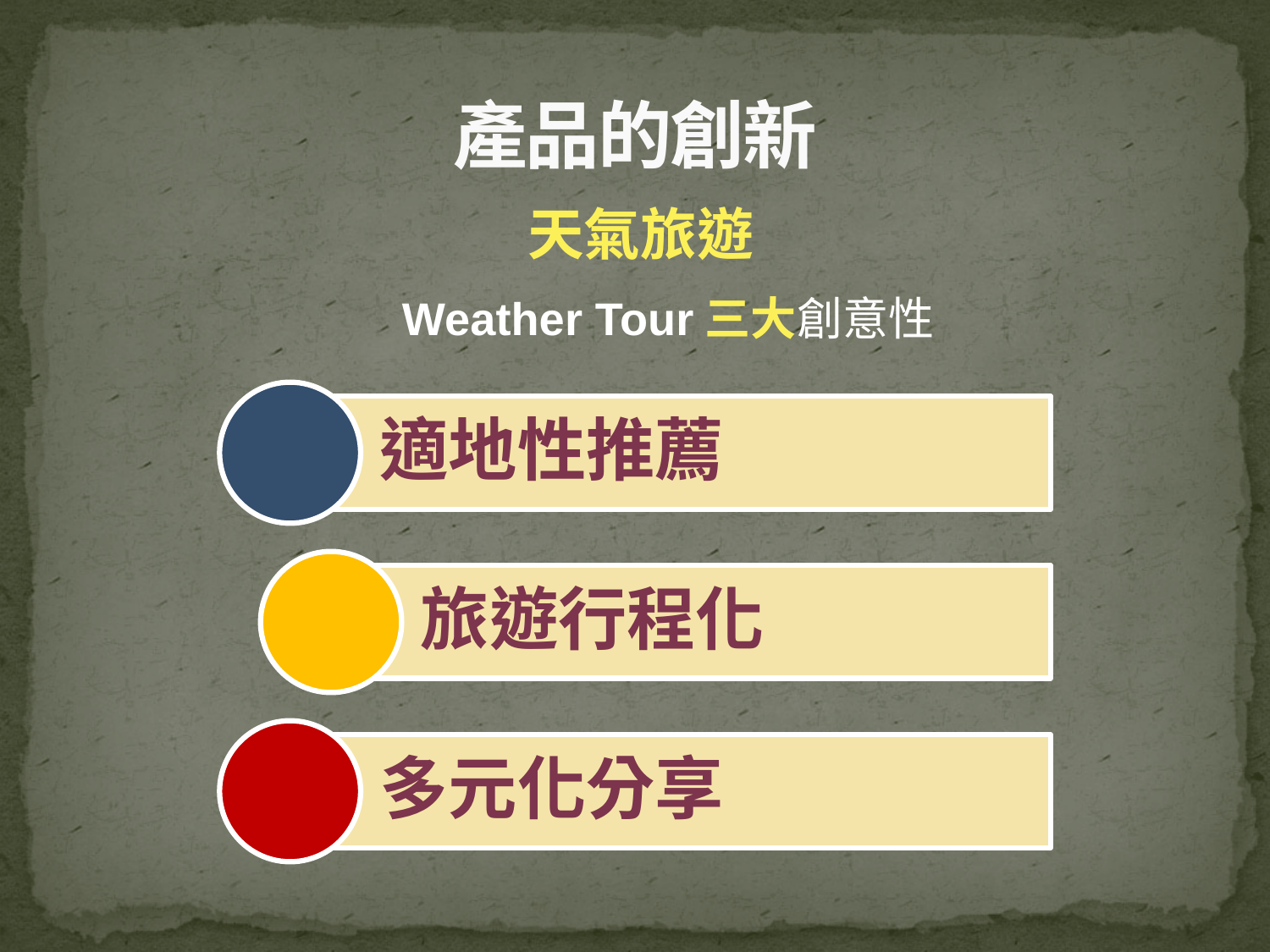

# 產品的創新
天氣旅遊
Weather Tour三大創意性
適地性推薦
旅遊行程化
多元化分享